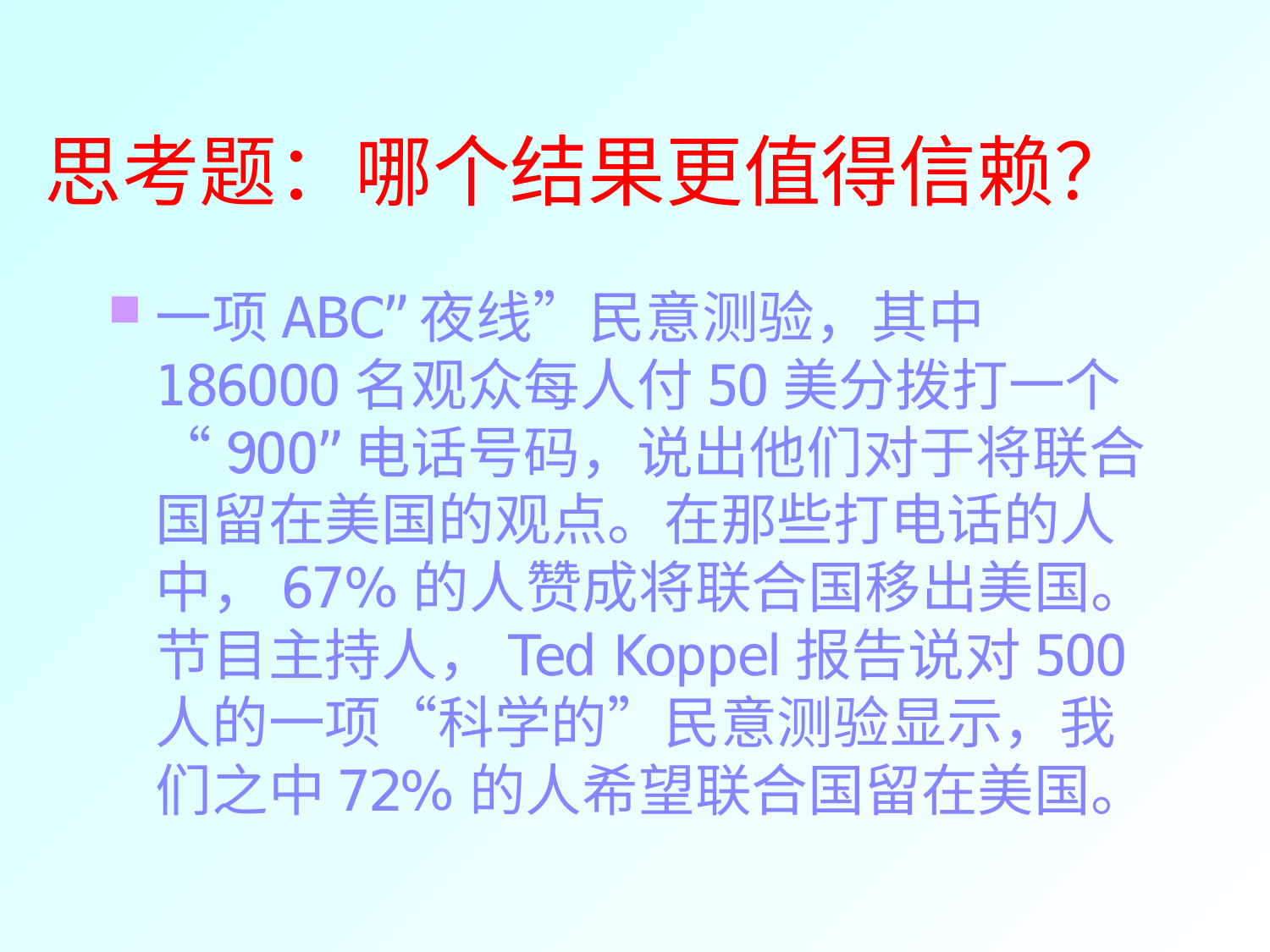

# 思考题：哪个结果更值得信赖？
一项ABC”夜线”民意测验，其中186000名观众每人付50美分拨打一个“900”电话号码，说出他们对于将联合国留在美国的观点。在那些打电话的人中，67%的人赞成将联合国移出美国。节目主持人，Ted Koppel报告说对500人的一项“科学的”民意测验显示，我们之中72%的人希望联合国留在美国。